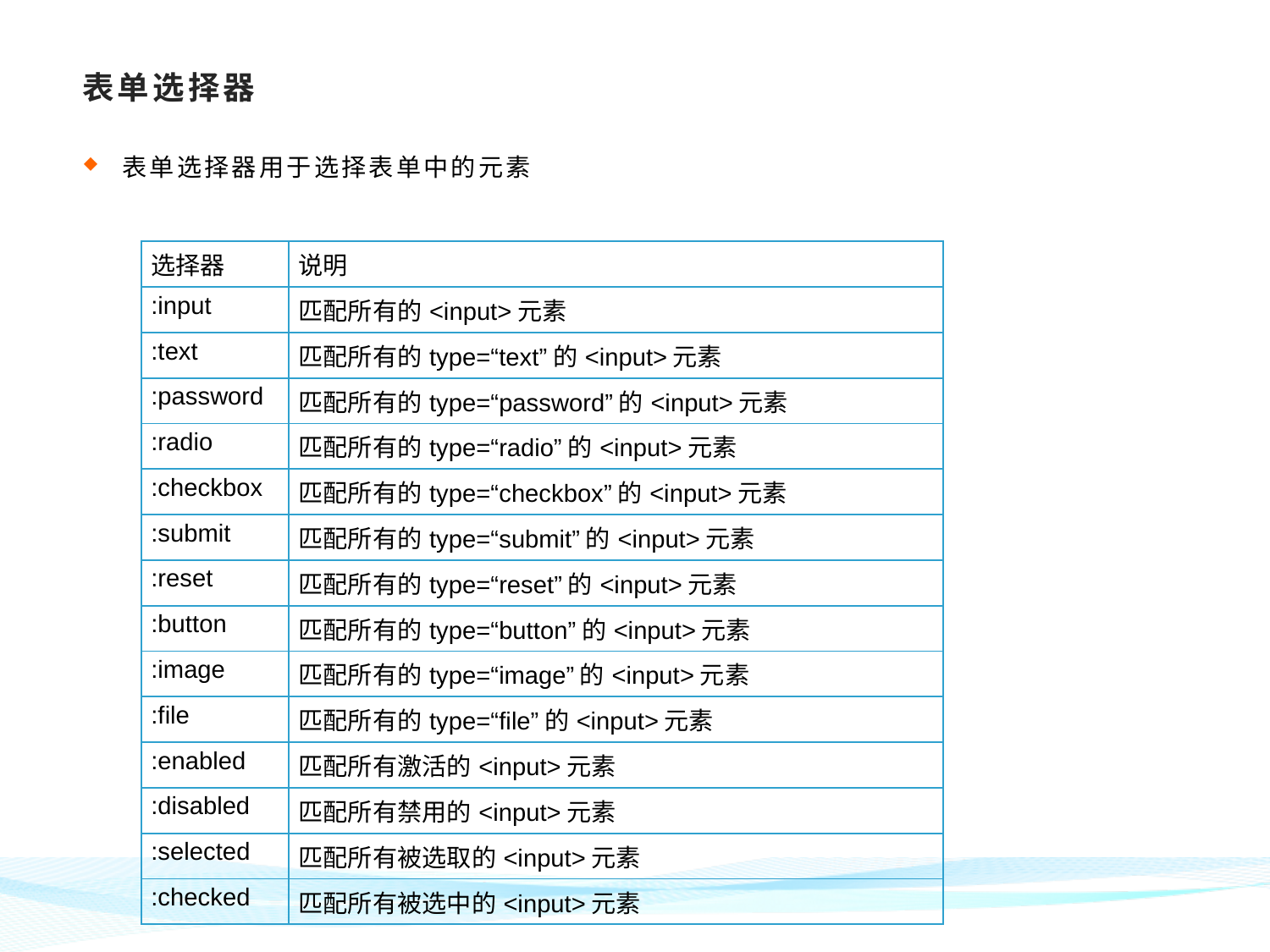

# 表单选择器
表单选择器用于选择表单中的元素
| 选择器 | 说明 |
| --- | --- |
| :input | 匹配所有的<input>元素 |
| :text | 匹配所有的type=“text”的<input>元素 |
| :password | 匹配所有的type=“password”的<input>元素 |
| :radio | 匹配所有的type=“radio”的<input>元素 |
| :checkbox | 匹配所有的type=“checkbox”的<input>元素 |
| :submit | 匹配所有的type=“submit”的<input>元素 |
| :reset | 匹配所有的type=“reset”的<input>元素 |
| :button | 匹配所有的type=“button”的<input>元素 |
| :image | 匹配所有的type=“image”的<input>元素 |
| :file | 匹配所有的type=“file”的<input>元素 |
| :enabled | 匹配所有激活的<input>元素 |
| :disabled | 匹配所有禁用的<input>元素 |
| :selected | 匹配所有被选取的<input>元素 |
| :checked | 匹配所有被选中的<input>元素 |
238